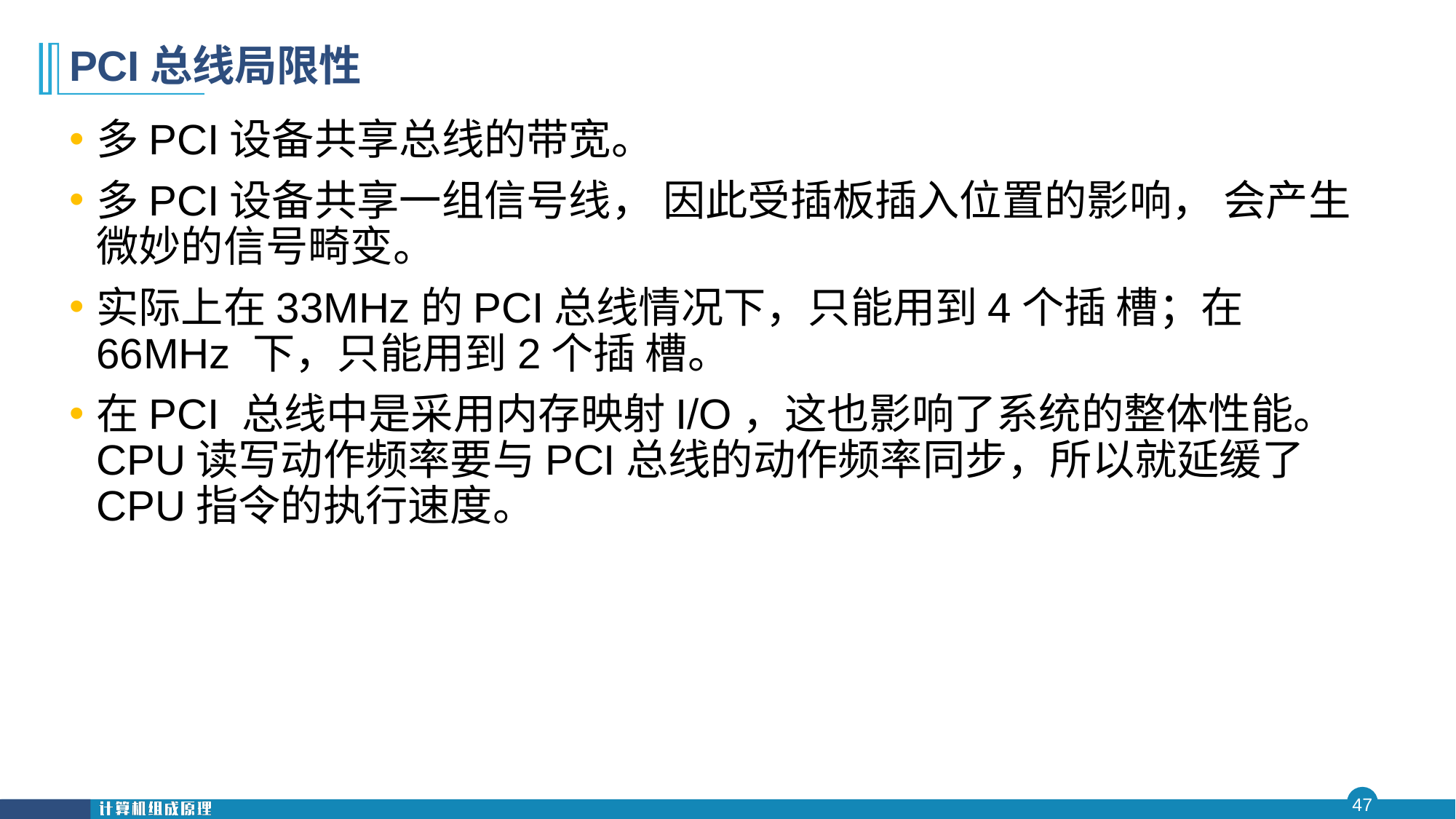

# PCI总线局限性
多PCI设备共享总线的带宽。
多PCI设备共享一组信号线， 因此受插板插入位置的影响， 会产生微妙的信号畸变。
实际上在33MHz的PCI总线情况下，只能用到4个插 槽；在66MHz 下，只能用到2个插 槽。
在PCI 总线中是采用内存映射I/O，这也影响了系统的整体性能。CPU读写动作频率要与PCI总线的动作频率同步，所以就延缓了CPU指令的执行速度。